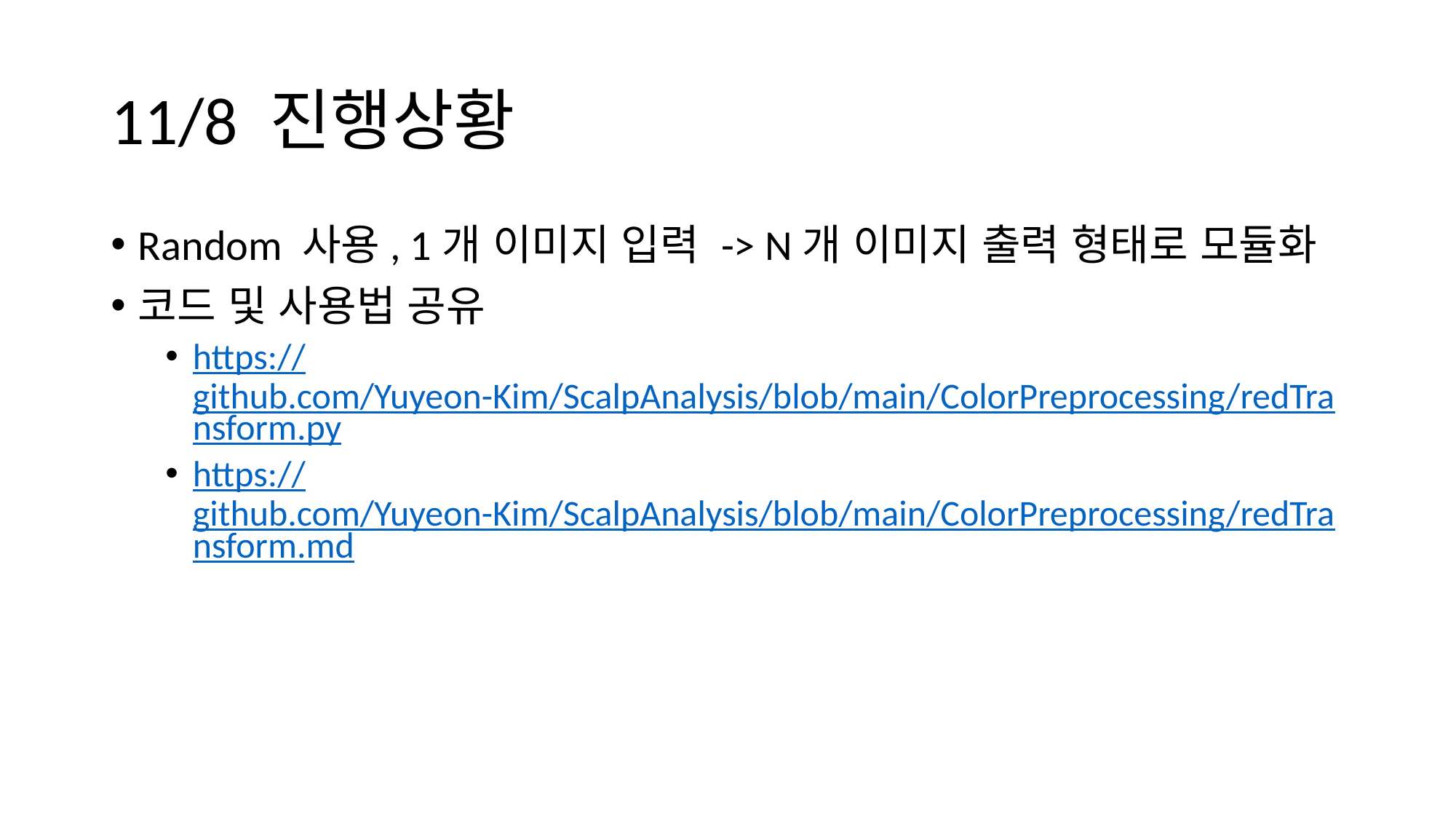

# 11/8 진행상황
Random 사용, 1개 이미지 입력 -> N개 이미지 출력 형태로 모듈화
코드 및 사용법 공유
https://github.com/Yuyeon-Kim/ScalpAnalysis/blob/main/ColorPreprocessing/redTransform.py
https://github.com/Yuyeon-Kim/ScalpAnalysis/blob/main/ColorPreprocessing/redTransform.md